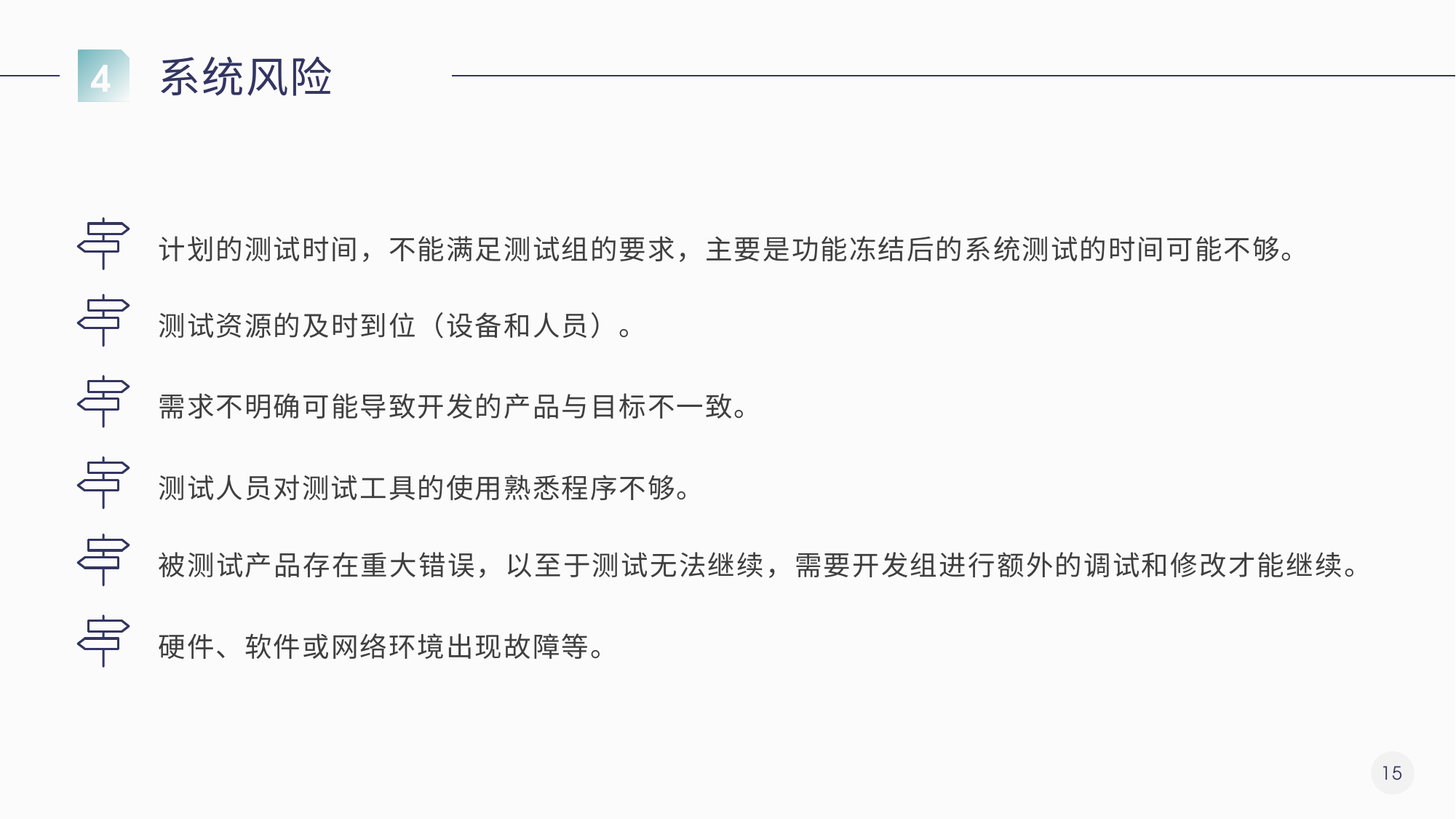

系统风险
4
计划的测试时间，不能满足测试组的要求，主要是功能冻结后的系统测试的时间可能不够。

测试资源的及时到位（设备和人员）。

需求不明确可能导致开发的产品与目标不一致。

测试人员对测试工具的使用熟悉程序不够。

被测试产品存在重大错误，以至于测试无法继续，需要开发组进行额外的调试和修改才能继续。

硬件、软件或网络环境出现故障等。